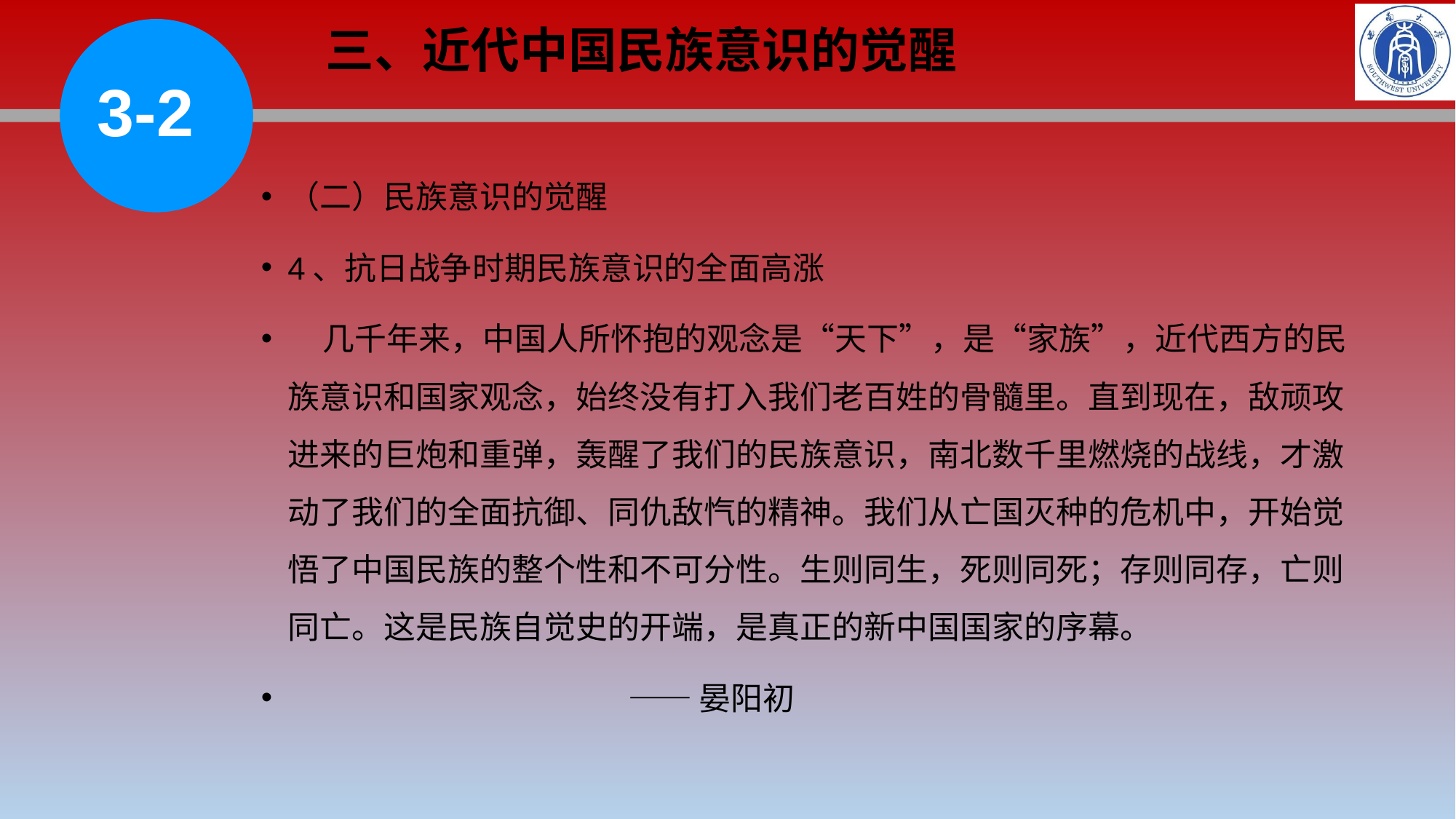

三、近代中国民族意识的觉醒

3-2
（二）民族意识的觉醒
4、抗日战争时期民族意识的全面高涨
    几千年来，中国人所怀抱的观念是“天下”，是“家族”，近代西方的民族意识和国家观念，始终没有打入我们老百姓的骨髓里。直到现在，敌顽攻进来的巨炮和重弹，轰醒了我们的民族意识，南北数千里燃烧的战线，才激动了我们的全面抗御、同仇敌忾的精神。我们从亡国灭种的危机中，开始觉悟了中国民族的整个性和不可分性。生则同生，死则同死；存则同存，亡则同亡。这是民族自觉史的开端，是真正的新中国国家的序幕。
                                                ——晏阳初